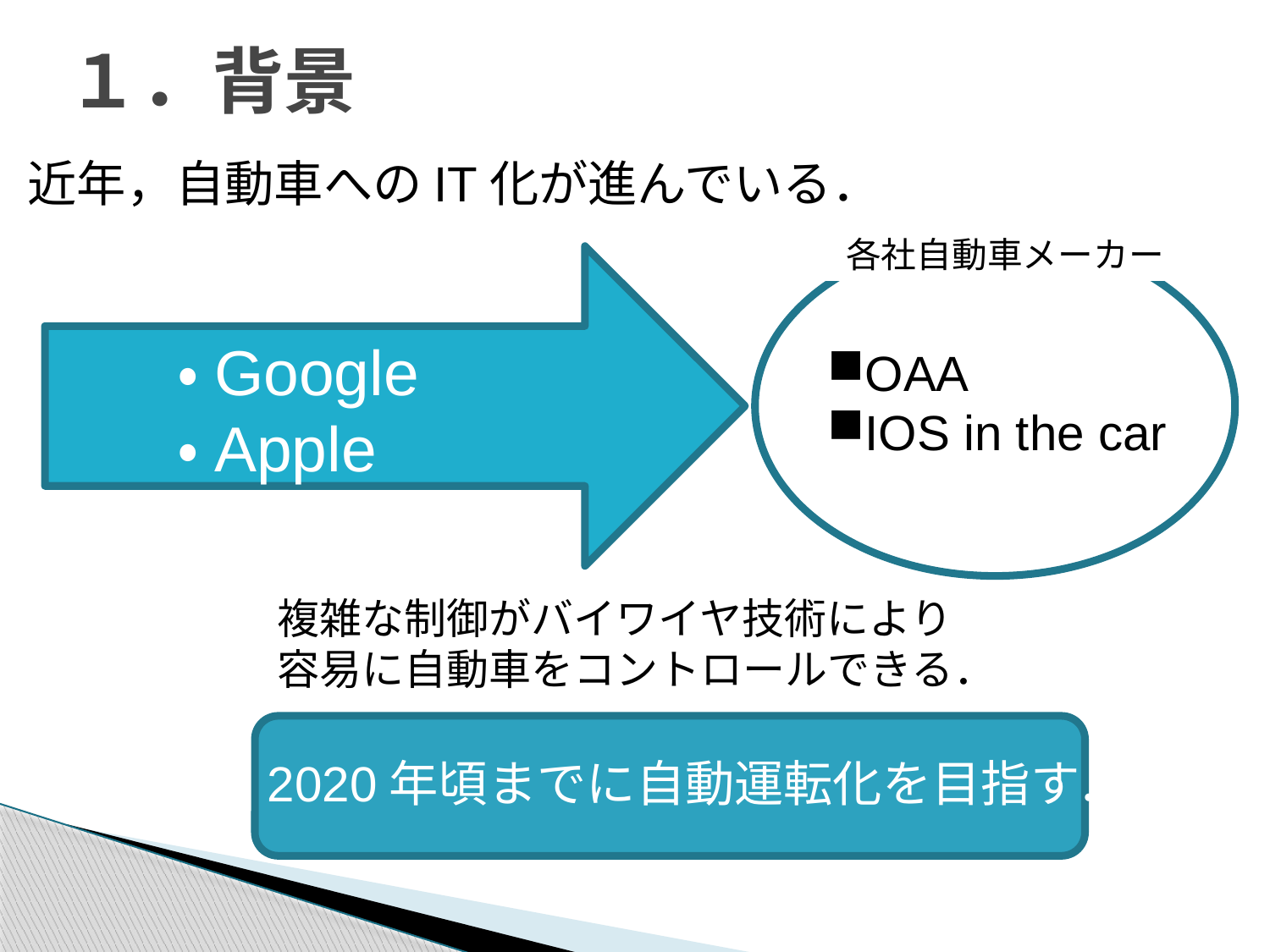

# １．背景
近年，自動車へのIT化が進んでいる．
各社自動車メーカー

・Google
・Apple
OAA
IOS in the car

複雑な制御がバイワイヤ技術により
容易に自動車をコントロールできる．

2020年頃までに自動運転化を目指す．